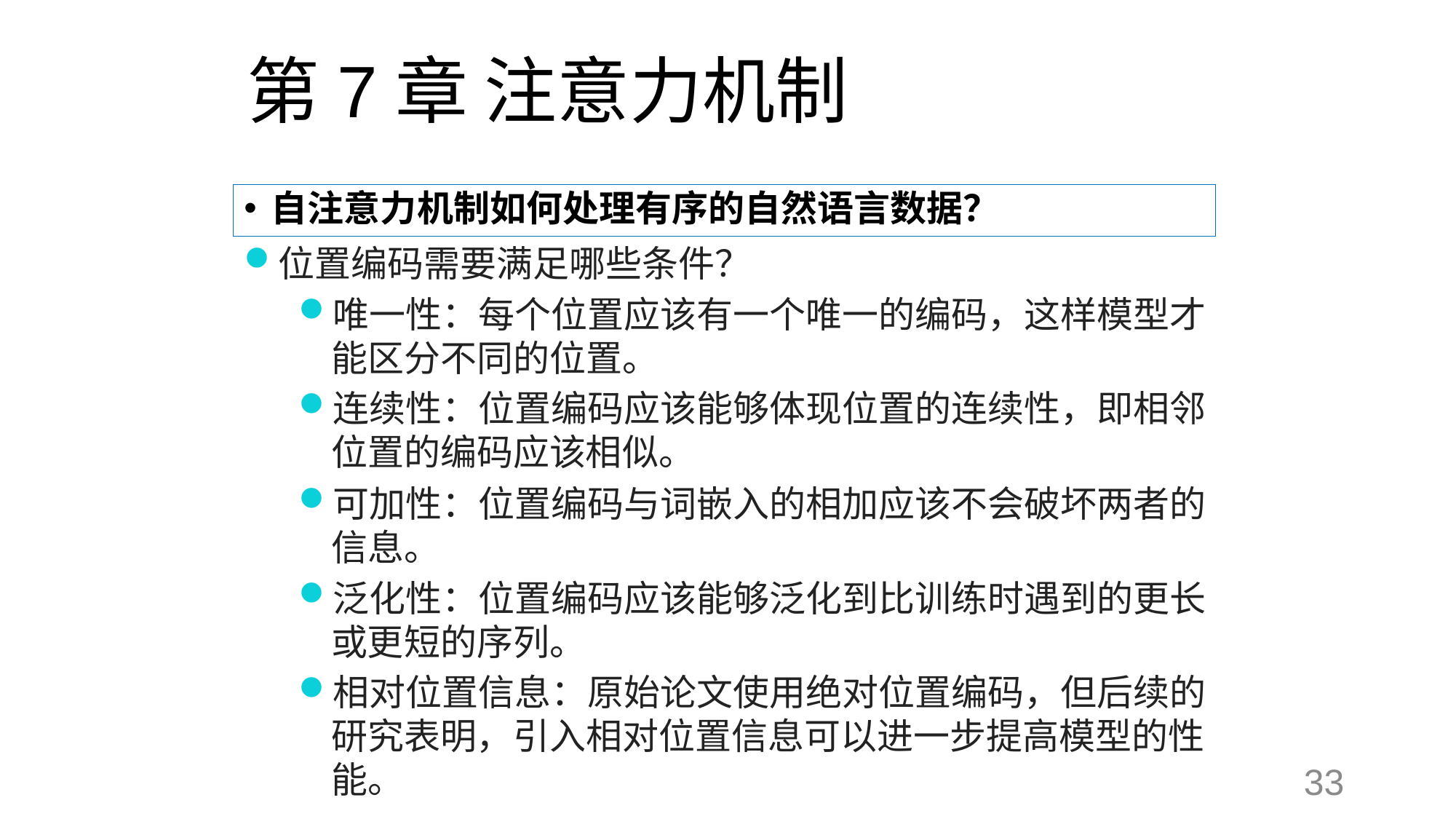

# 第7章 注意力机制
自注意力机制如何处理有序的自然语言数据？

位置编码需要满足哪些条件？
唯一性：每个位置应该有一个唯一的编码，这样模型才能区分不同的位置。
连续性：位置编码应该能够体现位置的连续性，即相邻位置的编码应该相似。
可加性：位置编码与词嵌入的相加应该不会破坏两者的信息。
泛化性：位置编码应该能够泛化到比训练时遇到的更长或更短的序列。
相对位置信息：原始论文使用绝对位置编码，但后续的研究表明，引入相对位置信息可以进一步提高模型的性能。

33